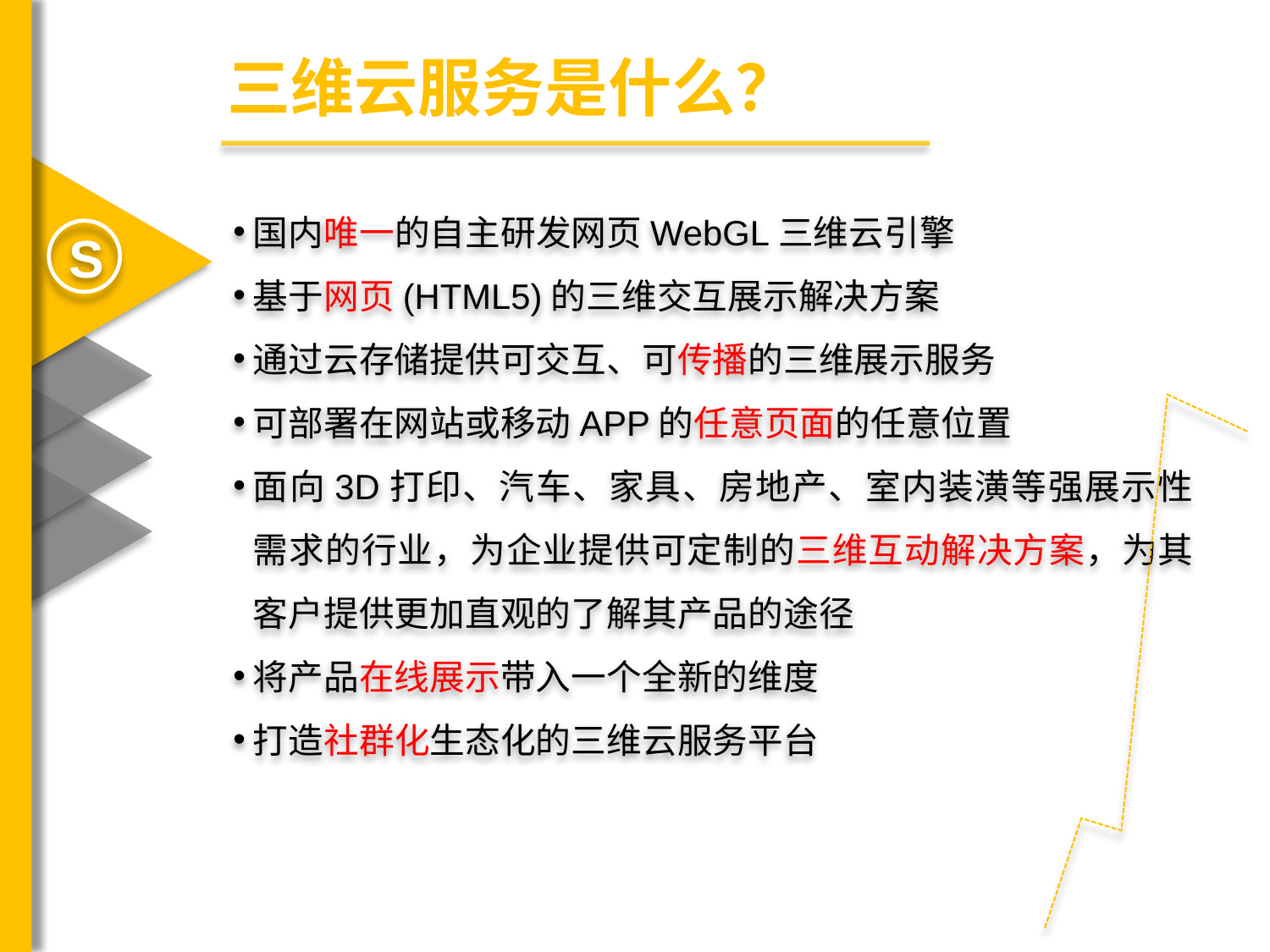

三维云服务是什么？

国内唯一的自主研发网页WebGL三维云引擎
基于网页(HTML5)的三维交互展示解决方案
通过云存储提供可交互、可传播的三维展示服务
可部署在网站或移动APP的任意页面的任意位置
面向3D打印、汽车、家具、房地产、室内装潢等强展示性需求的行业，为企业提供可定制的三维互动解决方案，为其客户提供更加直观的了解其产品的途径
将产品在线展示带入一个全新的维度
打造社群化生态化的三维云服务平台
S